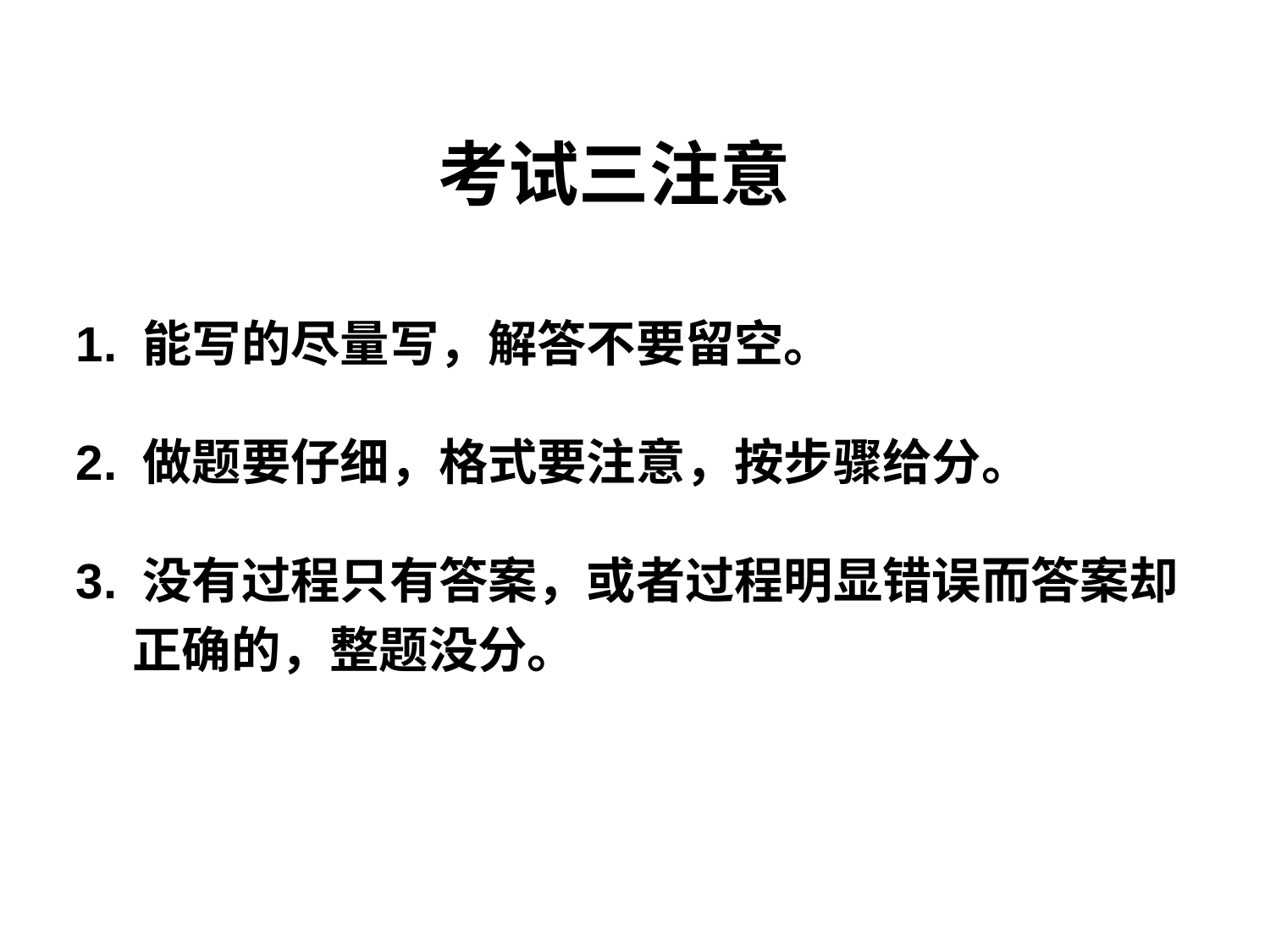

考试三注意

1. 能写的尽量写，解答不要留空。

2. 做题要仔细，格式要注意，按步骤给分。

3. 没有过程只有答案，或者过程明显错误而答案却
    正确的，整题没分。